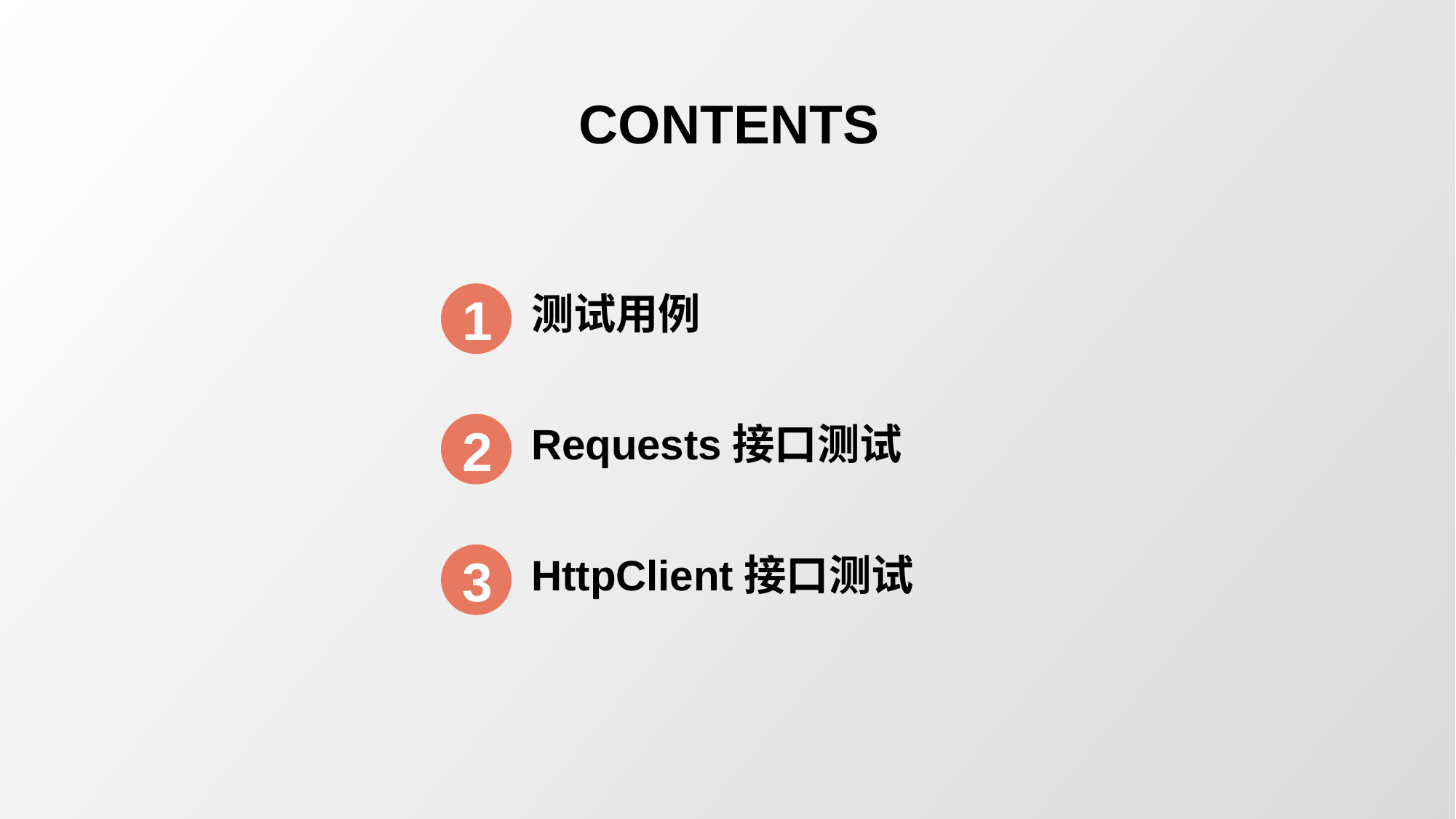

CONTENTS
1
测试用例
2
Requests接口测试
3
HttpClient接口测试